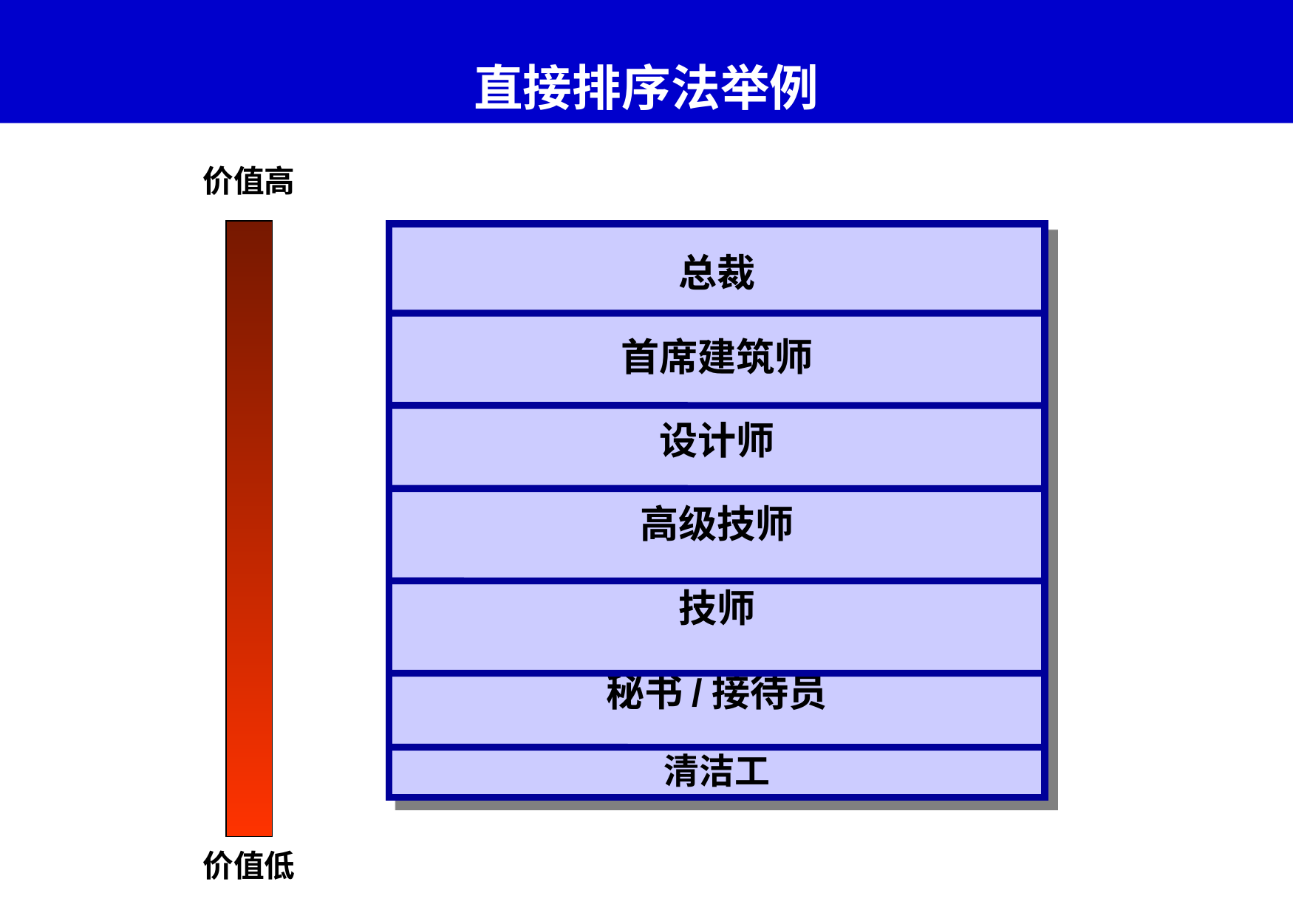

# 直接排序法举例
价值高

总裁
首席建筑师
设计师
高级技师
技师
秘书/接待员
清洁工

价值低